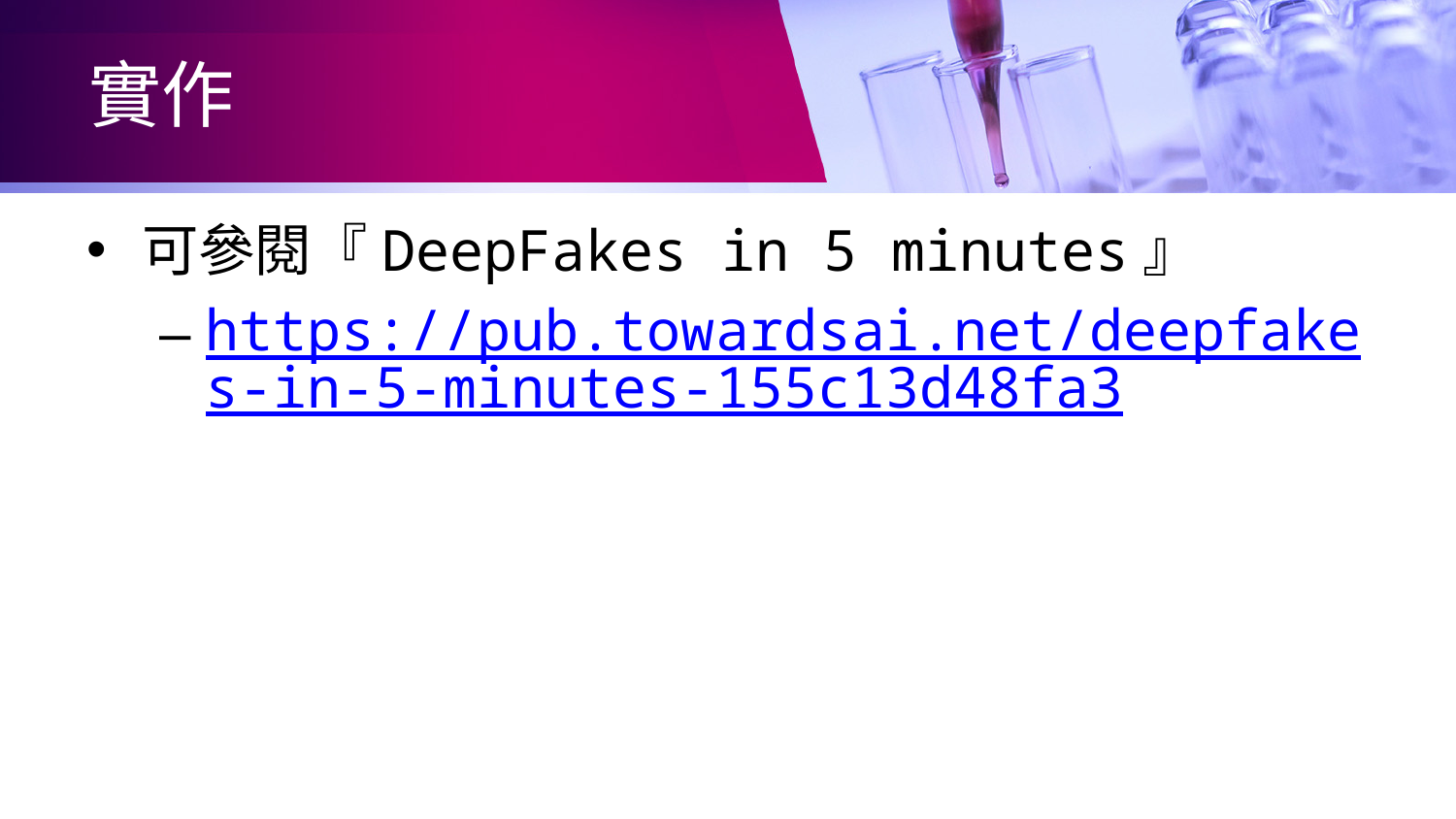

# 實作
可參閱『DeepFakes in 5 minutes』
https://pub.towardsai.net/deepfakes-in-5-minutes-155c13d48fa3